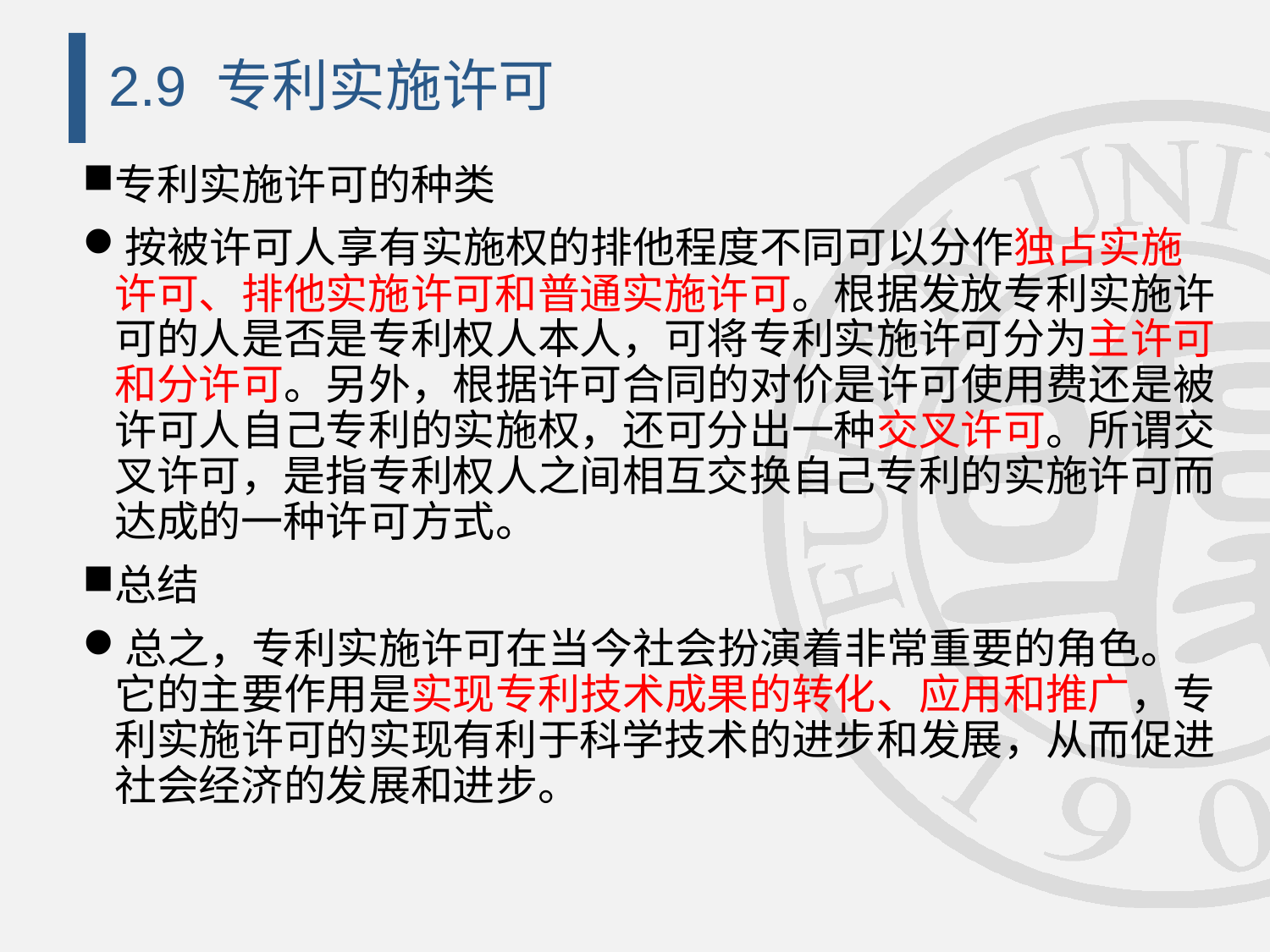

# 2.9 专利实施许可
专利实施许可的种类
按被许可人享有实施权的排他程度不同可以分作独占实施许可、排他实施许可和普通实施许可。根据发放专利实施许可的人是否是专利权人本人，可将专利实施许可分为主许可和分许可。另外，根据许可合同的对价是许可使用费还是被许可人自己专利的实施权，还可分出一种交叉许可。所谓交叉许可，是指专利权人之间相互交换自己专利的实施许可而达成的一种许可方式。
总结
总之，专利实施许可在当今社会扮演着非常重要的角色。它的主要作用是实现专利技术成果的转化、应用和推广，专利实施许可的实现有利于科学技术的进步和发展，从而促进社会经济的发展和进步。